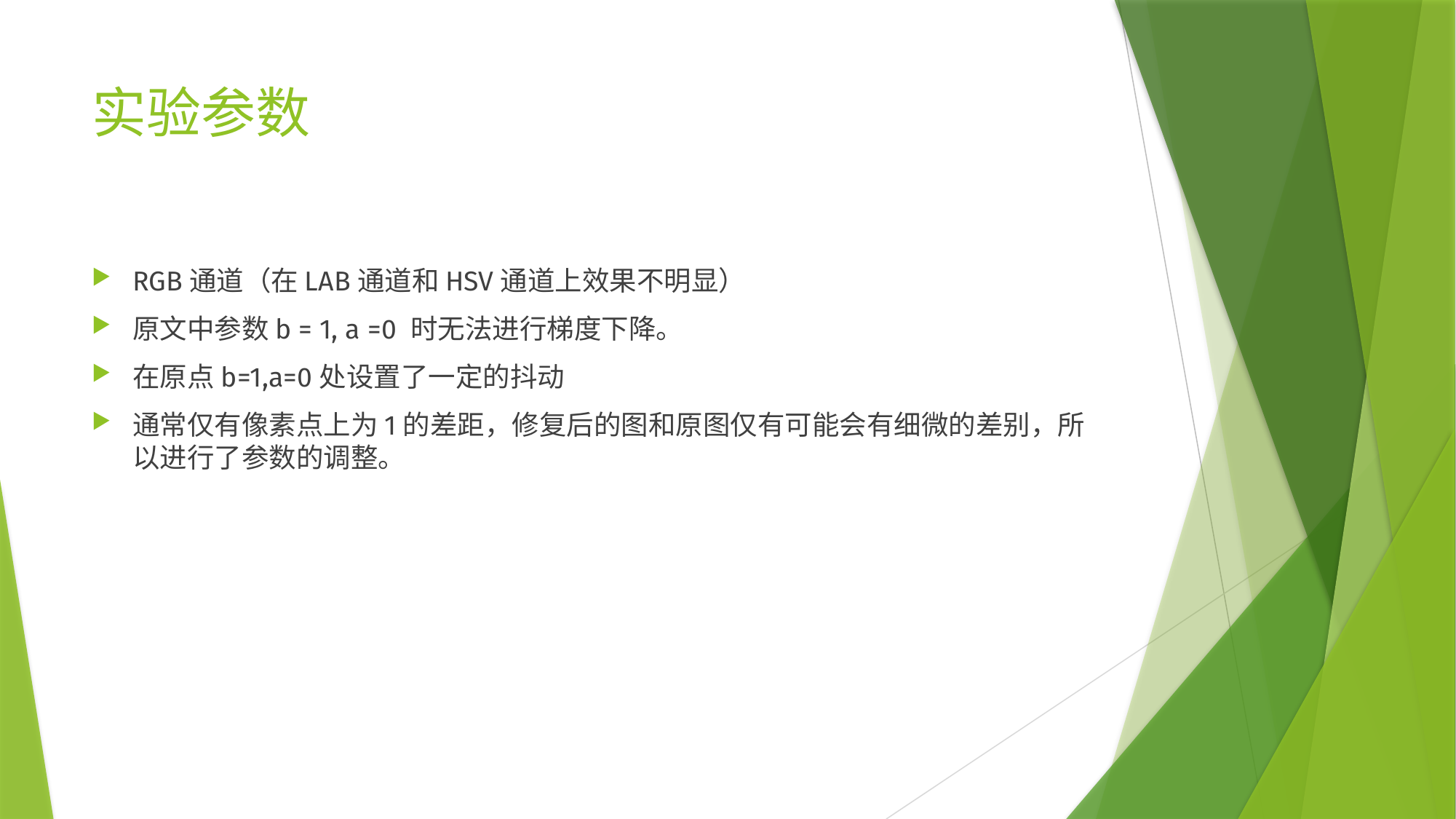

# 实验参数
RGB通道（在LAB通道和HSV通道上效果不明显）
原文中参数b = 1, a =0 时无法进行梯度下降。
在原点b=1,a=0处设置了一定的抖动
通常仅有像素点上为1的差距，修复后的图和原图仅有可能会有细微的差别，所以进行了参数的调整。